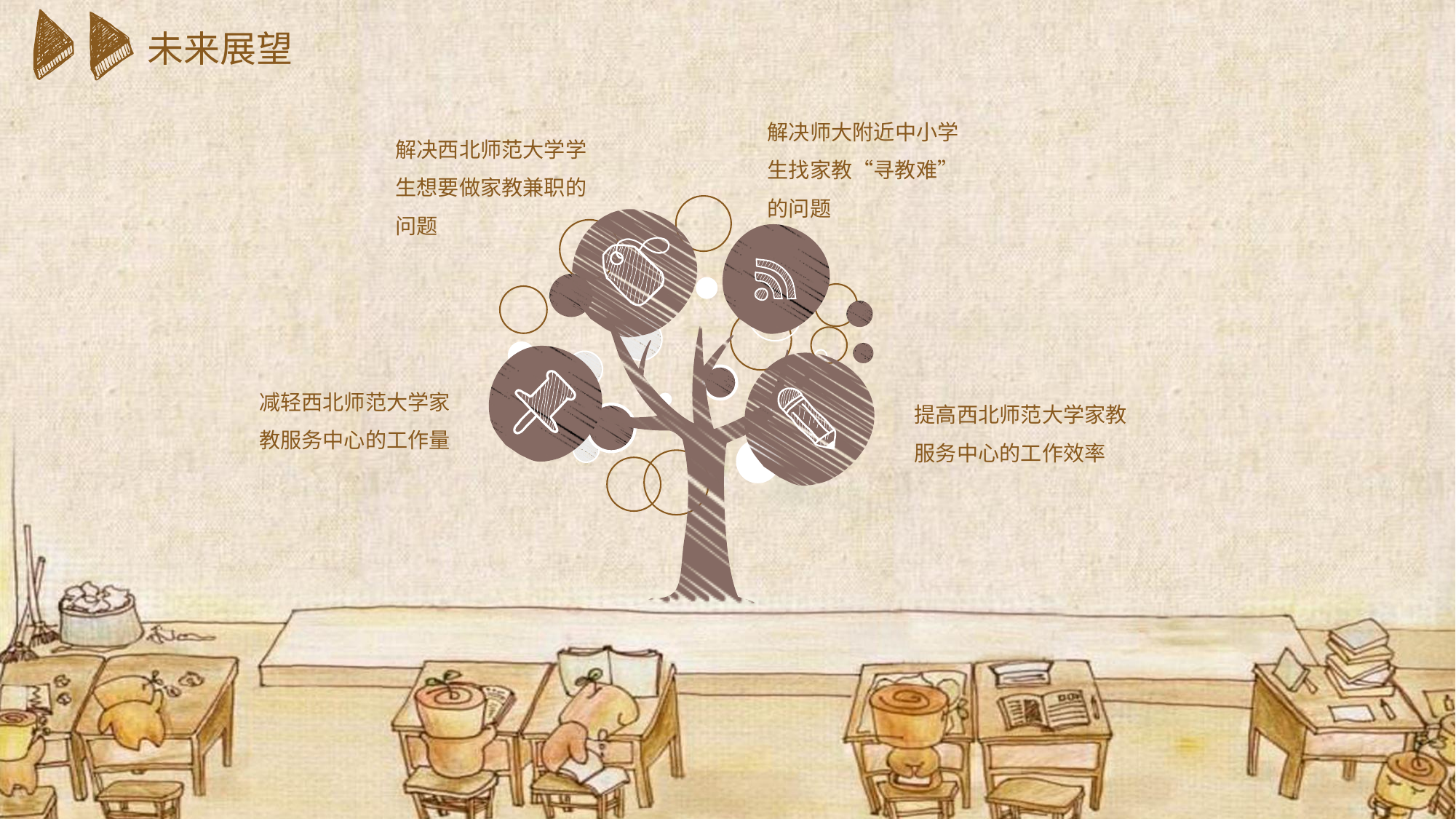

未来展望
解决师大附近中小学生找家教“寻教难”的问题
解决西北师范大学学生想要做家教兼职的问题

减轻西北师范大学家教服务中心的工作量
提高西北师范大学家教服务中心的工作效率